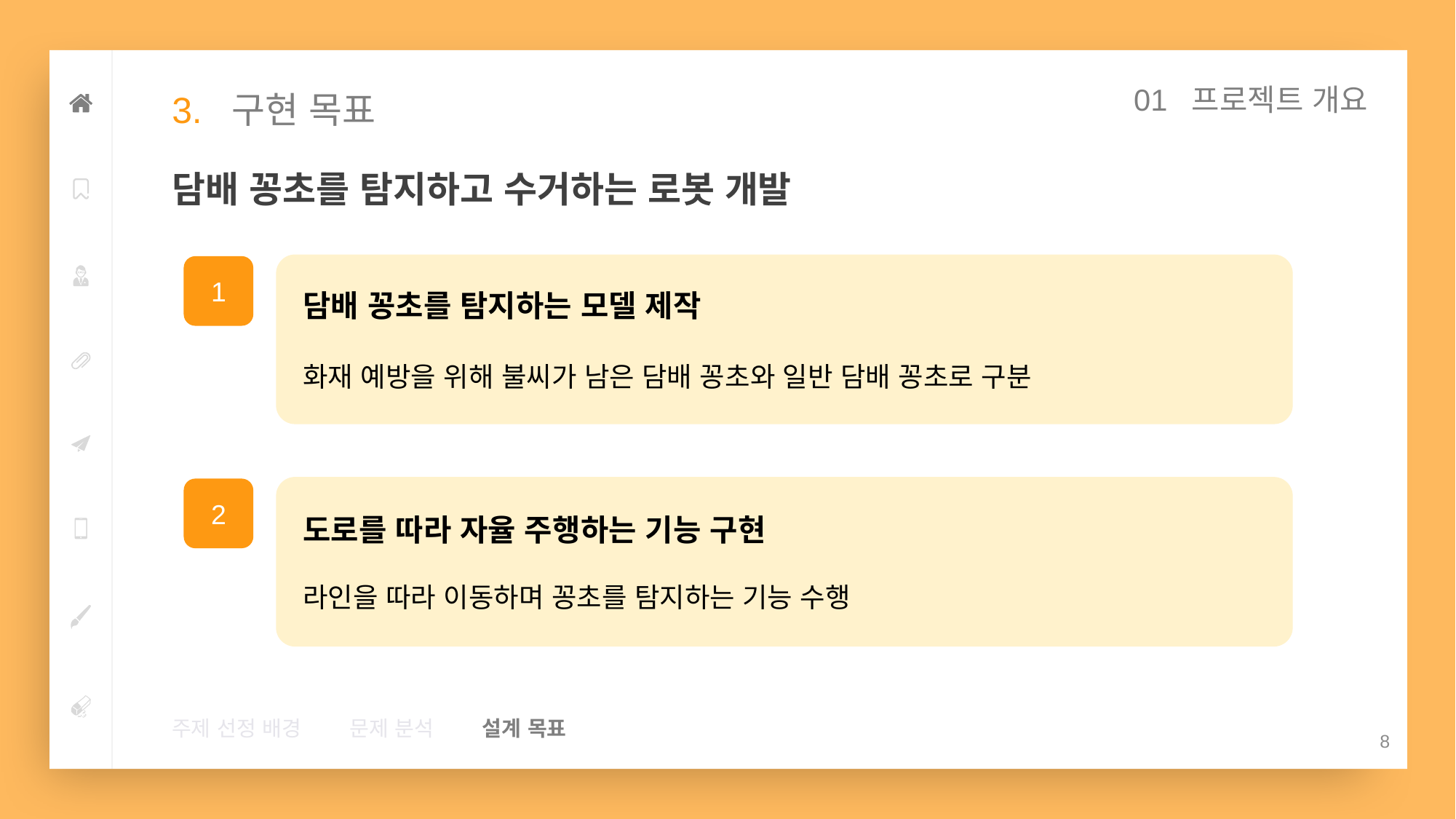

01  프로젝트 개요
# 3.  구현 목표
담배 꽁초를 탐지하고 수거하는 로봇 개발
담배 꽁초를 탐지하는 모델 제작

화재 예방을 위해 불씨가 남은 담배 꽁초와 일반 담배 꽁초로 구분
1
도로를 따라 자율 주행하는 기능 구현

라인을 따라 이동하며 꽁초를 탐지하는 기능 수행
2
주제 선정 배경        문제 분석        설계 목표
8